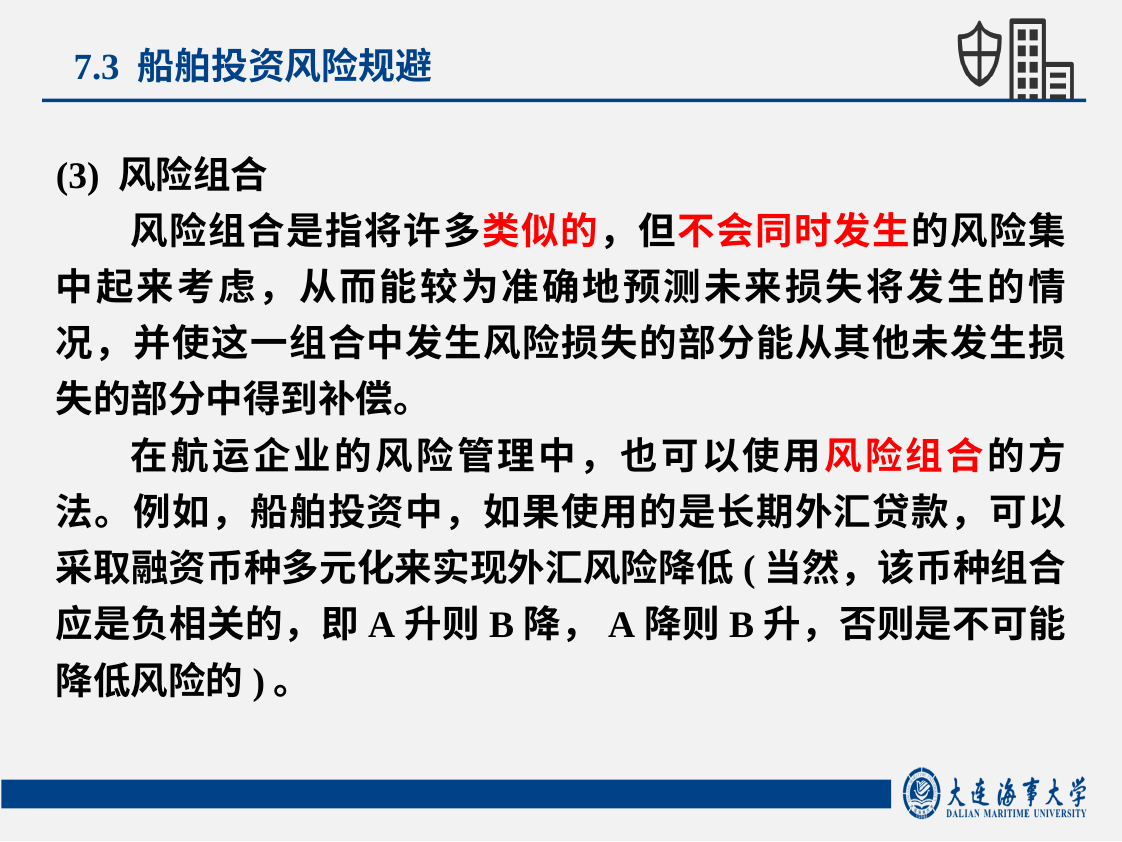

7.3 船舶投资风险规避
(3) 风险组合
风险组合是指将许多类似的，但不会同时发生的风险集中起来考虑，从而能较为准确地预测未来损失将发生的情况，并使这一组合中发生风险损失的部分能从其他未发生损失的部分中得到补偿。
在航运企业的风险管理中，也可以使用风险组合的方法。例如，船舶投资中，如果使用的是长期外汇贷款，可以采取融资币种多元化来实现外汇风险降低(当然，该币种组合应是负相关的，即A升则B降，A降则B升，否则是不可能降低风险的)。